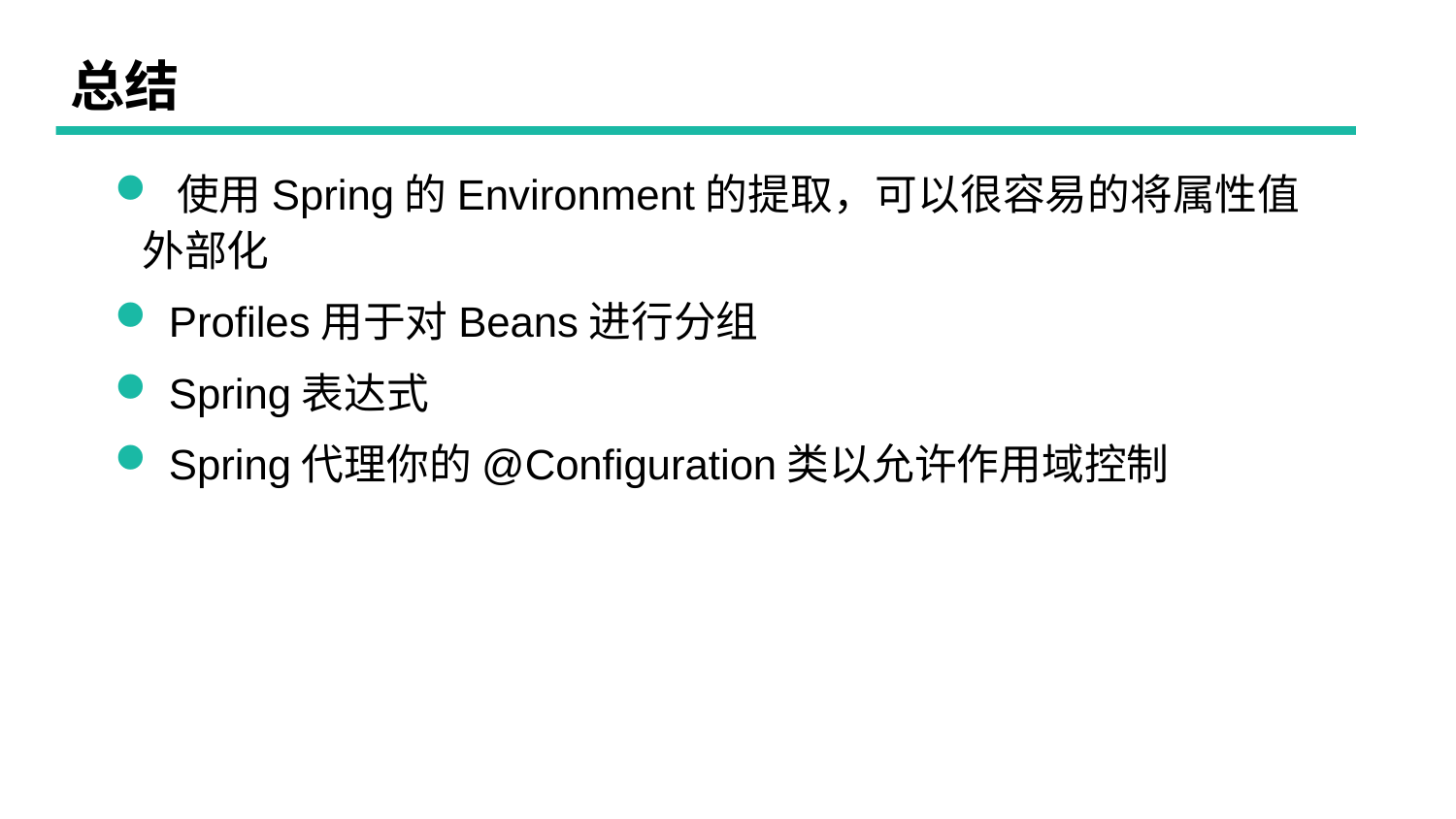

# 总结
 使用Spring的Environment的提取，可以很容易的将属性值外部化
 Profiles用于对Beans进行分组
 Spring表达式
 Spring代理你的@Configuration类以允许作用域控制